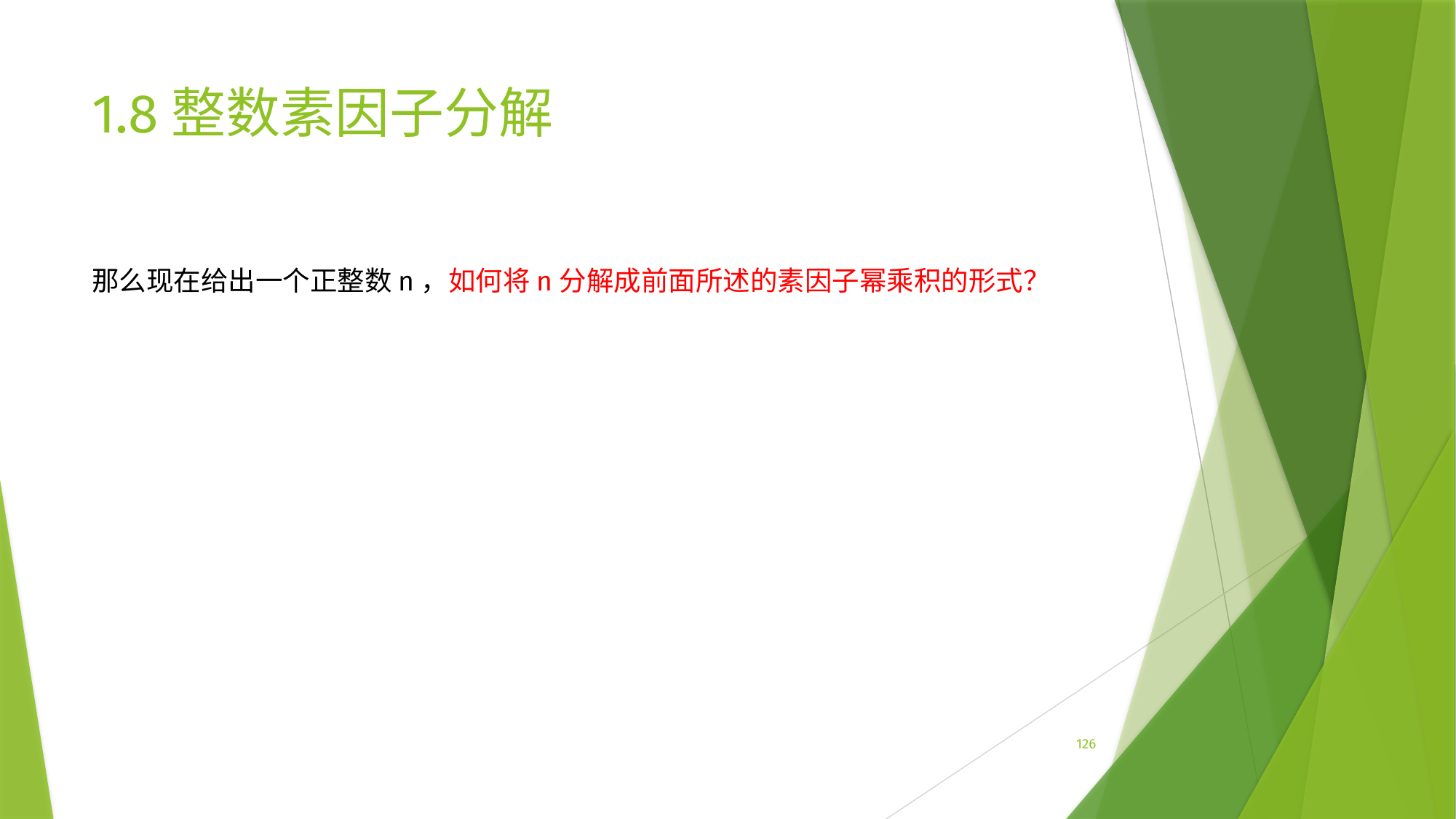

# 1.8整数素因子分解
那么现在给出一个正整数n，如何将n分解成前面所述的素因子幂乘积的形式？

126